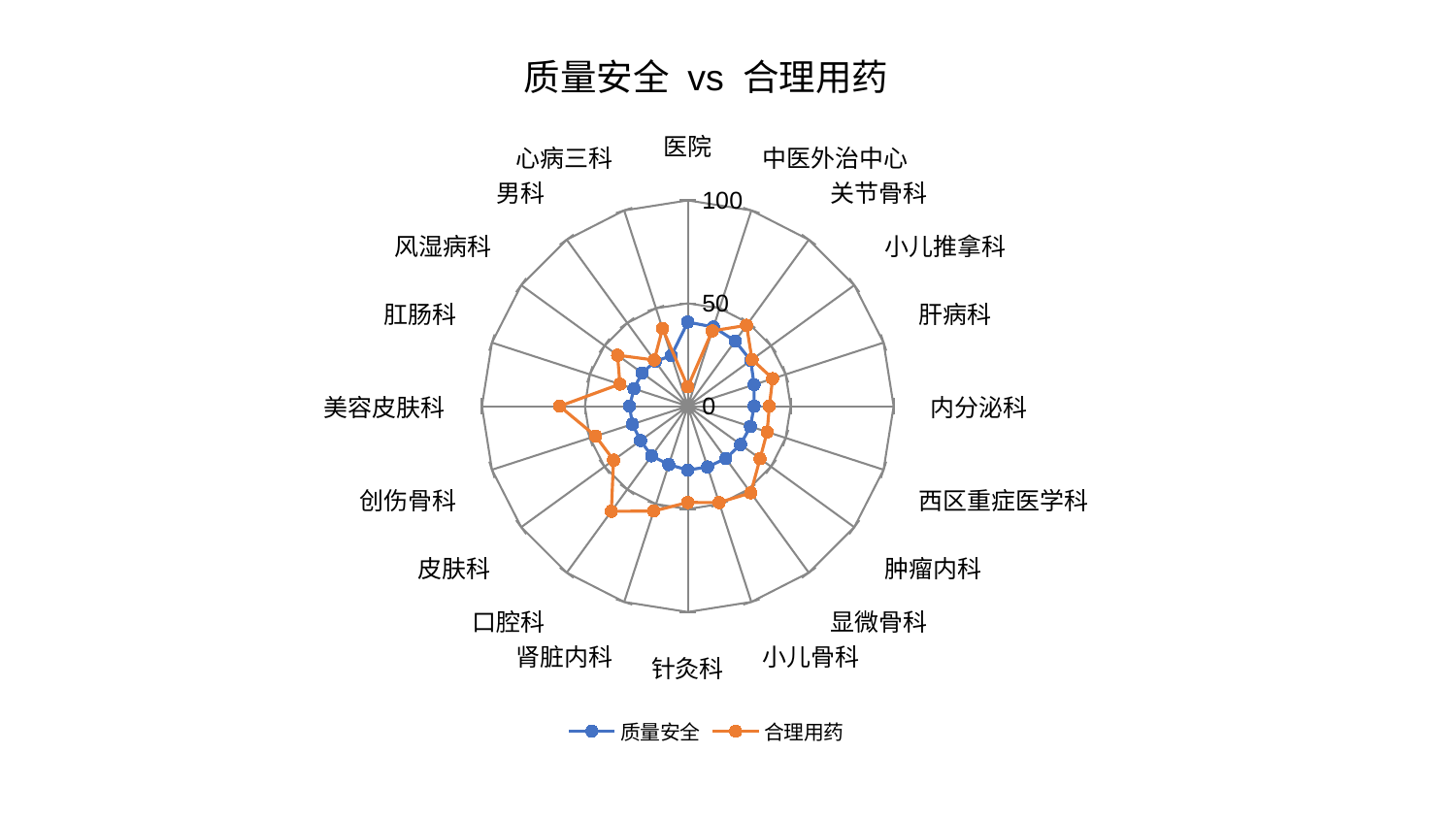

### Chart: 质量安全 vs 合理用药

| Category | 质量安全 | 合理用药 |
|---|---|---|
| 医院 | 40.88118051619231 | 9.401323846684786 |
| 中医外治中心 | 40.43663401332797 | 38.485606611458365 |
| 关节骨科 | 39.19442281096952 | 48.58776284410048 |
| 小儿推拿科 | 37.789039028156495 | 38.60859057538398 |
| 肝病科 | 33.86939743029967 | 43.353991169352234 |
| 内分泌科 | 32.25167530799284 | 39.64035214239956 |
| 西区重症医学科 | 32.00930036349154 | 40.55209880624375 |
| 肿瘤内科 | 31.725017133334745 | 43.415087157595025 |
| 显微骨科 | 31.440281874945534 | 52.08121486497701 |
| 小儿骨科 | 31.078953714639415 | 49.23054127757813 |
| 针灸科 | 31.016212884816035 | 46.79242963440012 |
| 肾脏内科 | 29.861266209374953 | 53.57685321905661 |
| 口腔科 | 29.84863951627377 | 63.16415470115199 |
| 皮肤科 | 28.398808952392194 | 44.56407262834535 |
| 创伤骨科 | 28.298146401657817 | 47.057232026778294 |
| 美容皮肤科 | 28.28053008594543 | 62.23154088016317 |
| 肛肠科 | 27.485194178685738 | 34.63903145548132 |
| 风湿病科 | 27.473837702317905 | 42.157247796637776 |
| 男科 | 26.899296674633156 | 27.710360062795445 |
| 心病三科 | 25.84317487111884 | 39.65959286086792 |
8